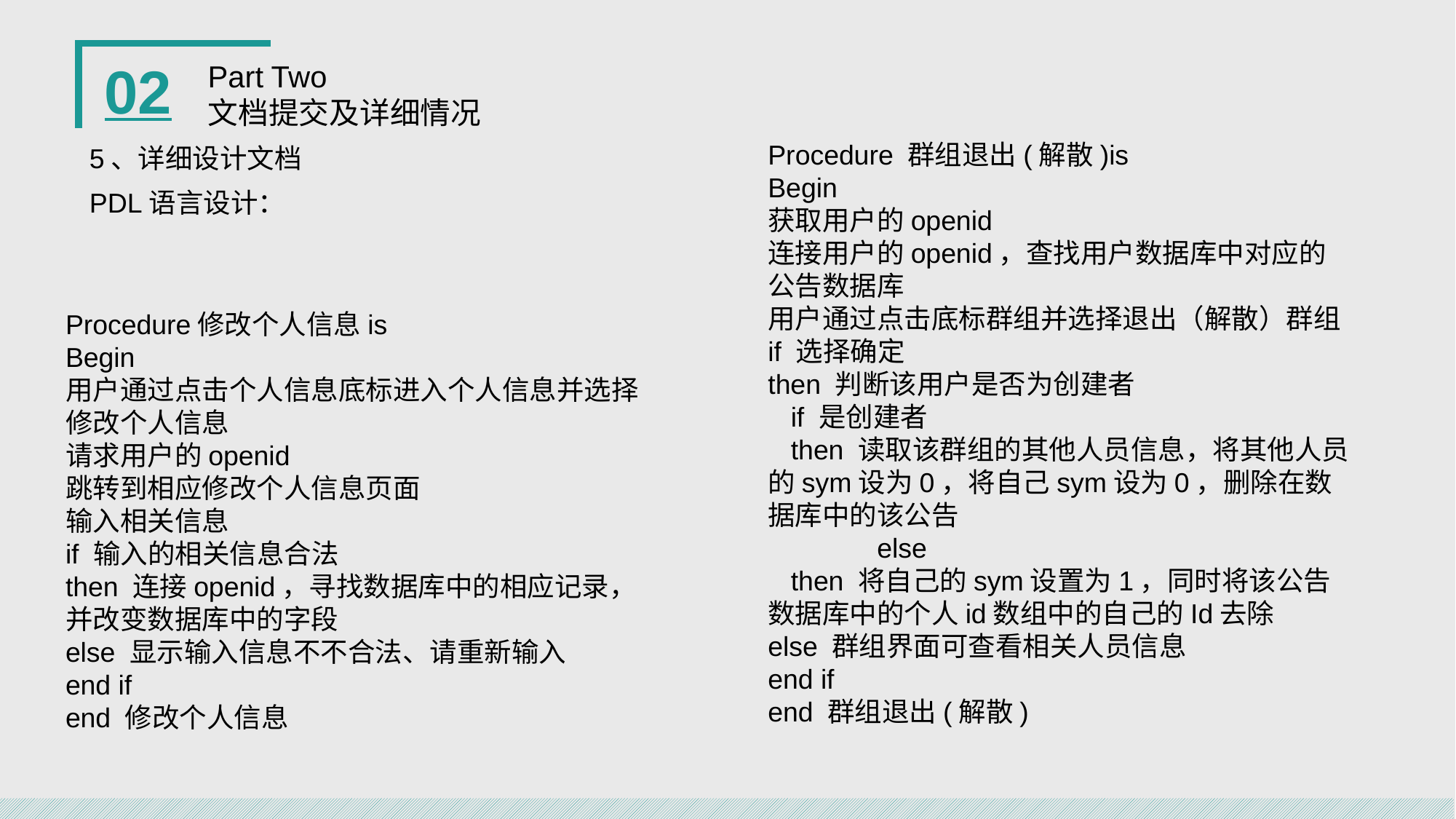

02
Part Two
文档提交及详细情况
Procedure 群组退出(解散)is
Begin
获取用户的openid
连接用户的openid，查找用户数据库中对应的公告数据库
用户通过点击底标群组并选择退出（解散）群组
if 选择确定
then 判断该用户是否为创建者
   if 是创建者
   then 读取该群组的其他人员信息，将其他人员的sym设为0，将自己sym设为0，删除在数据库中的该公告
	else
   then 将自己的sym设置为1，同时将该公告数据库中的个人id数组中的自己的Id去除
else 群组界面可查看相关人员信息
end if
end 群组退出(解散)
5、详细设计文档

PDL语言设计：
Procedure修改个人信息is
Begin
用户通过点击个人信息底标进入个人信息并选择修改个人信息
请求用户的openid
跳转到相应修改个人信息页面
输入相关信息
if 输入的相关信息合法
then 连接openid，寻找数据库中的相应记录，并改变数据库中的字段
else 显示输入信息不不合法、请重新输入
end if
end 修改个人信息